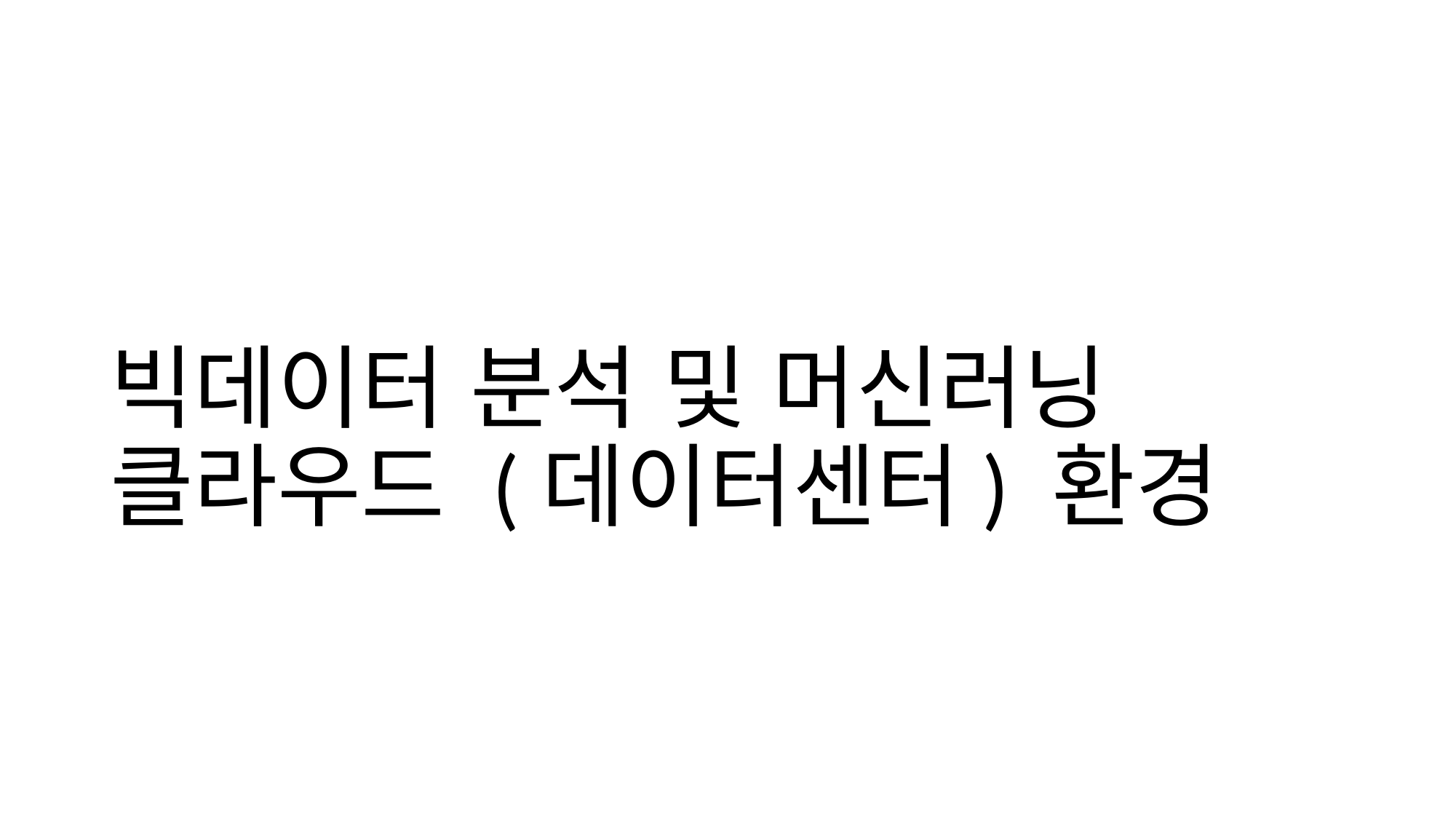

# 빅데이터 분석 및 머신러닝 클라우드 (데이터센터) 환경